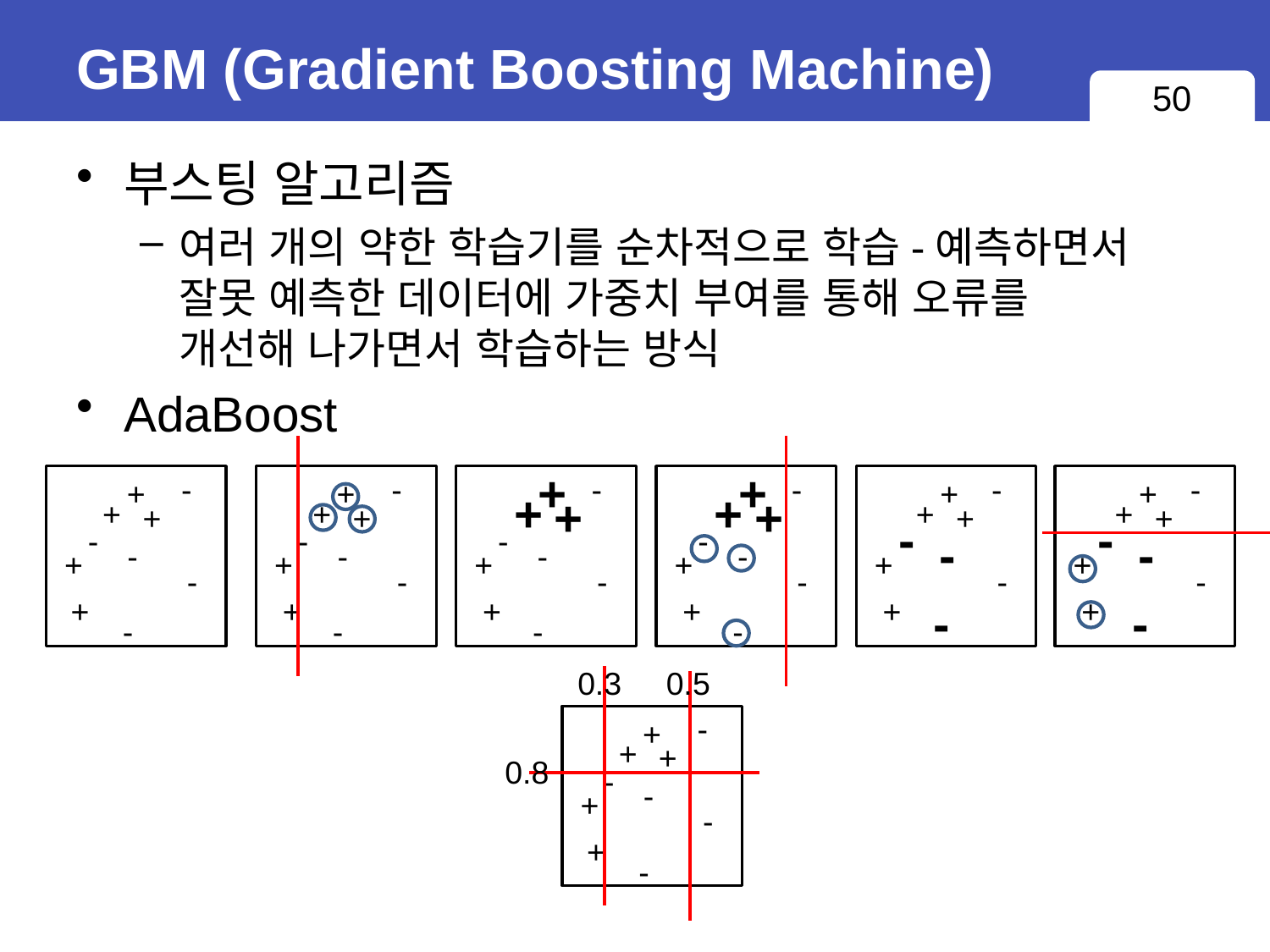

# GBM (Gradient Boosting Machine)
50
부스팅 알고리즘
여러 개의 약한 학습기를 순차적으로 학습-예측하면서
잘못 예측한 데이터에 가중치 부여를 통해 오류를
개선해 나가면서 학습하는 방식
AdaBoost
+
+
-
-
-
-
-
-

+
+
+
+
+
+
+
+

+
+
+
+
+
+
+
+
-
-

-
-
-
-
-
-
-
-
-
-

+
+
+
+
+
+

-
-
-
-
-
-

+
+
+
+
+
+
-
-

-
-
-
-

0.3
0.5
-

+
+
+
0.8
-
-
+
-
+
-